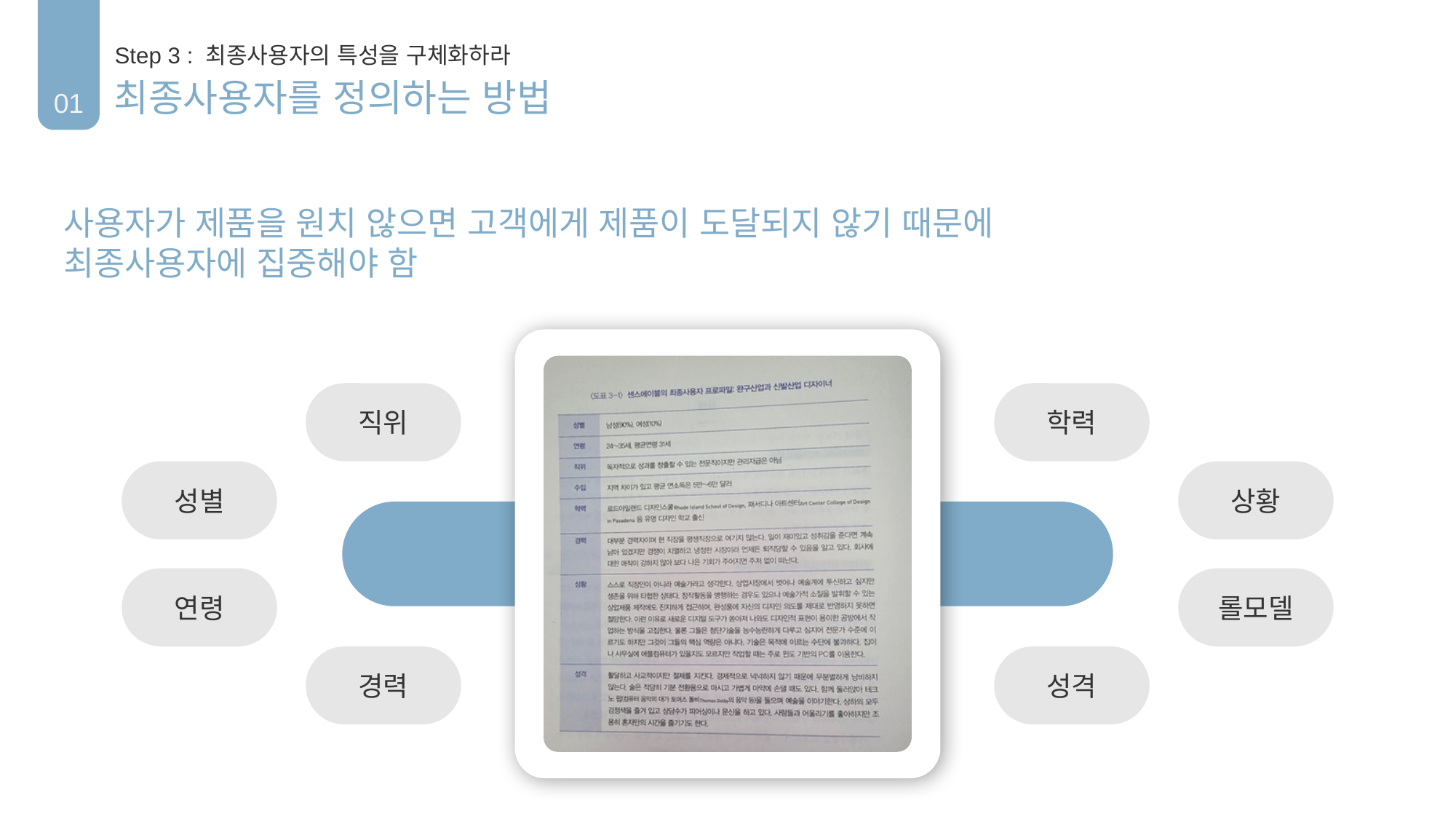

01
Step 3 : 최종사용자의 특성을 구체화하라
최종사용자를 정의하는 방법
사용자가 제품을 원치 않으면 고객에게 제품이 도달되지 않기 때문에
최종사용자에 집중해야 함

직위
성별
연령
경력
학력
상황
롤모델
성격